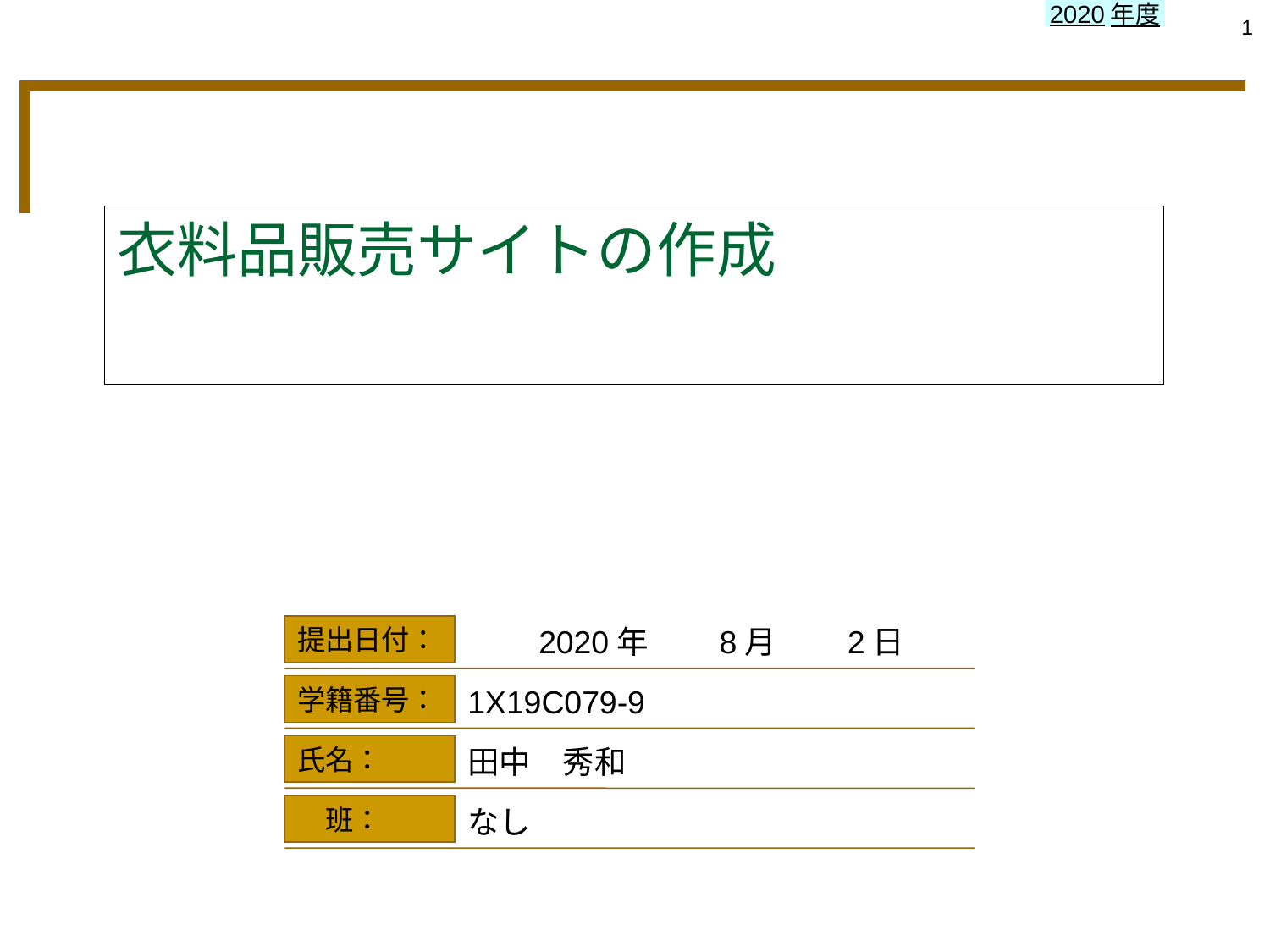

1
# 衣料品販売サイトの作成
　　2020年　　8月　　2日
1X19C079-9
田中　秀和
なし